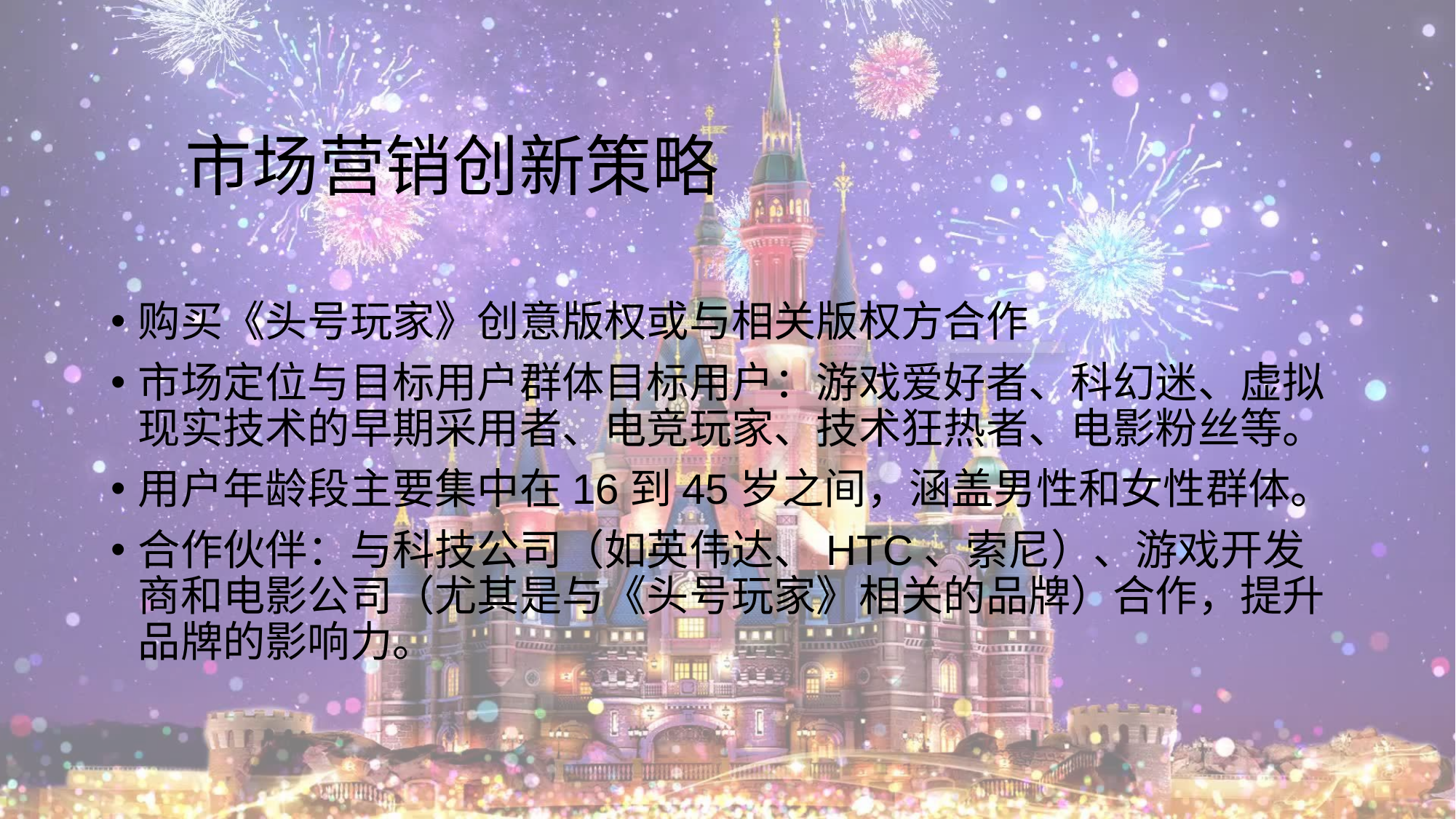

# 市场营销创新策略
购买《头号玩家》创意版权或与相关版权方合作
市场定位与目标用户群体目标用户：游戏爱好者、科幻迷、虚拟现实技术的早期采用者、电竞玩家、技术狂热者、电影粉丝等。
用户年龄段主要集中在16到45岁之间，涵盖男性和女性群体。
合作伙伴：与科技公司（如英伟达、HTC、索尼）、游戏开发商和电影公司（尤其是与《头号玩家》相关的品牌）合作，提升品牌的影响力。